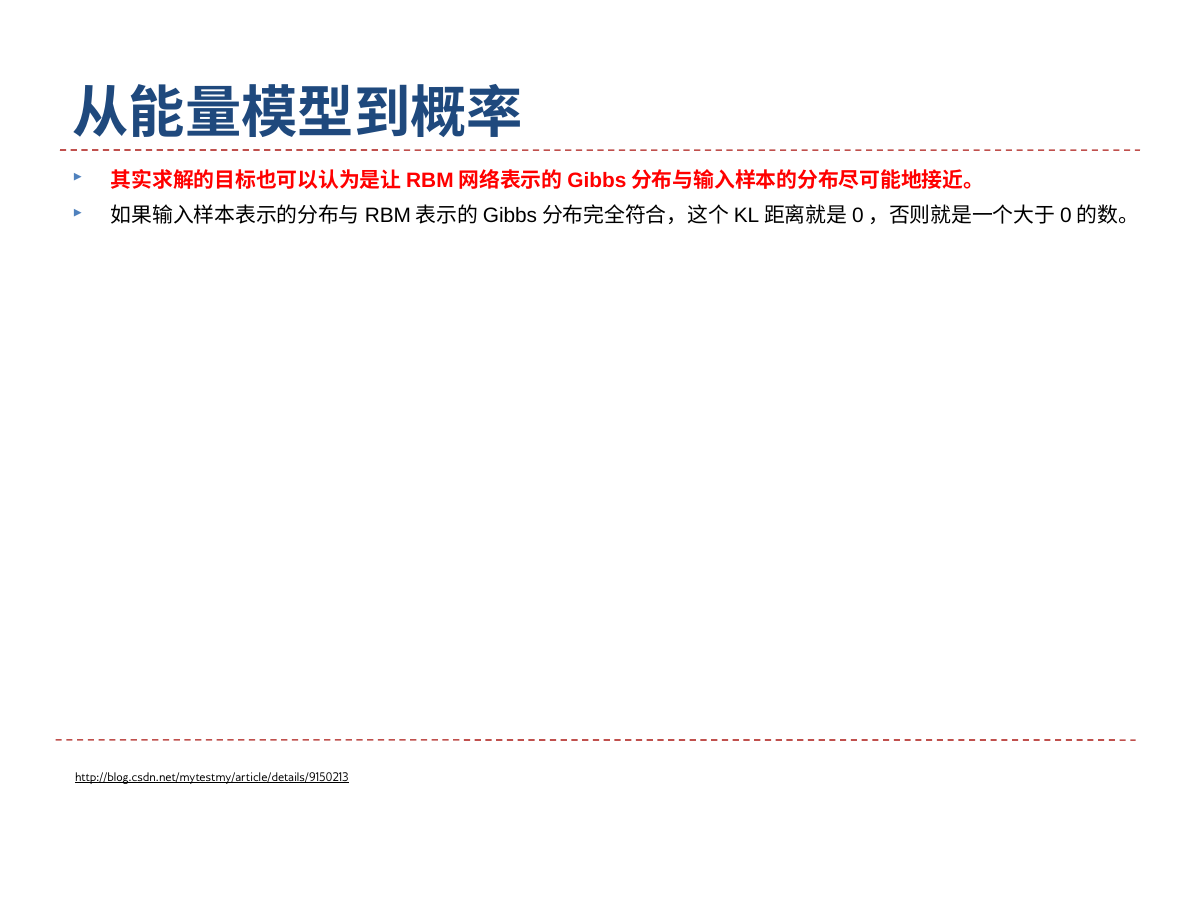

# 从能量模型到概率
其实求解的目标也可以认为是让RBM网络表示的Gibbs分布与输入样本的分布尽可能地接近。
如果输入样本表示的分布与RBM表示的Gibbs分布完全符合，这个KL距离就是0，否则就是一个大于0的数。
http://blog.csdn.net/mytestmy/article/details/9150213